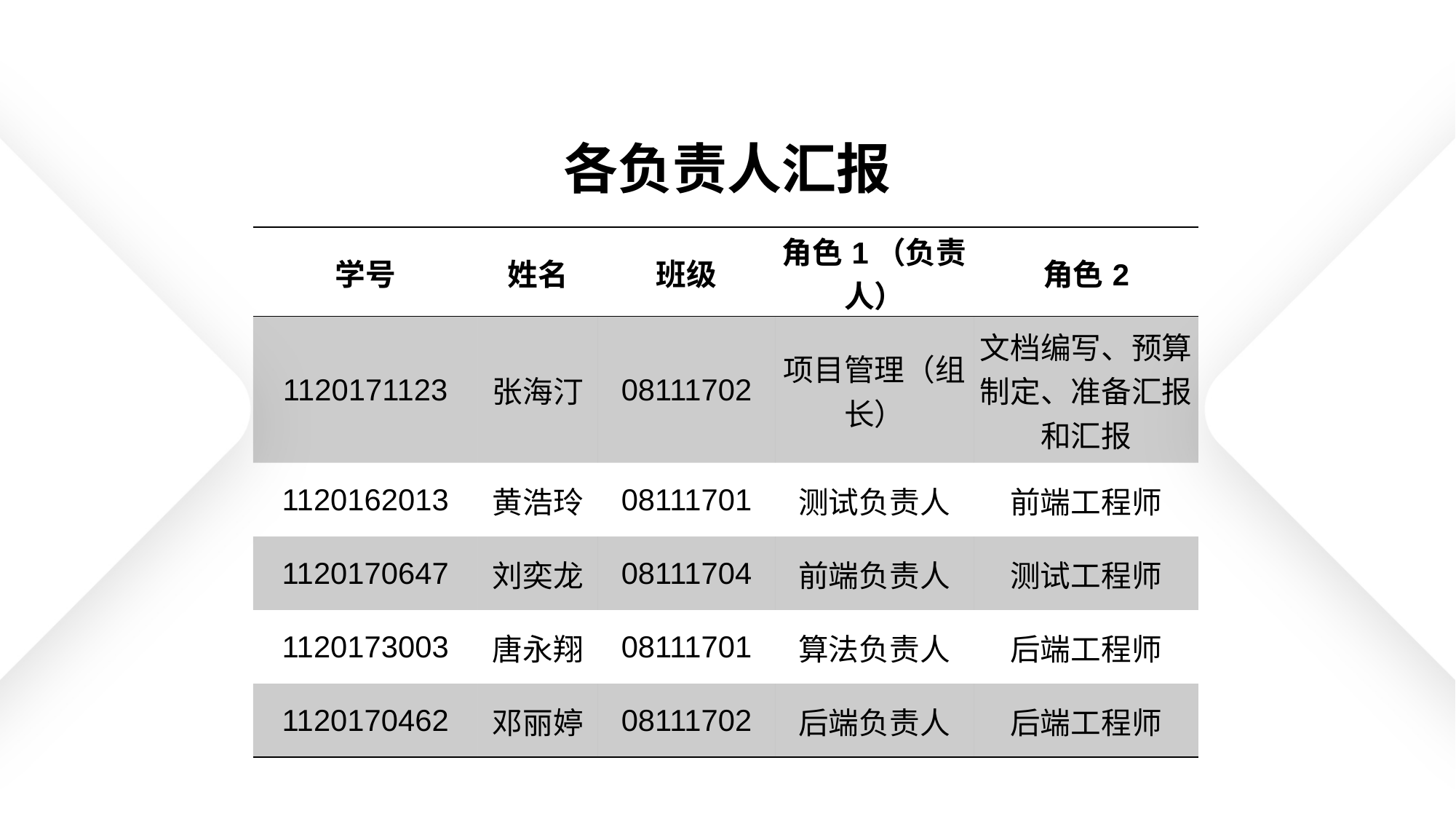

# 各负责人汇报
| 学号 | 姓名 | 班级 | 角色1（负责人） | 角色2 |
| --- | --- | --- | --- | --- |
| 1120171123 | 张海汀 | 08111702 | 项目管理（组长） | 文档编写、预算制定、准备汇报和汇报 |
| 1120162013 | 黄浩玲 | 08111701 | 测试负责人 | 前端工程师 |
| 1120170647 | 刘奕龙 | 08111704 | 前端负责人 | 测试工程师 |
| 1120173003 | 唐永翔 | 08111701 | 算法负责人 | 后端工程师 |
| 1120170462 | 邓丽婷 | 08111702 | 后端负责人 | 后端工程师 |